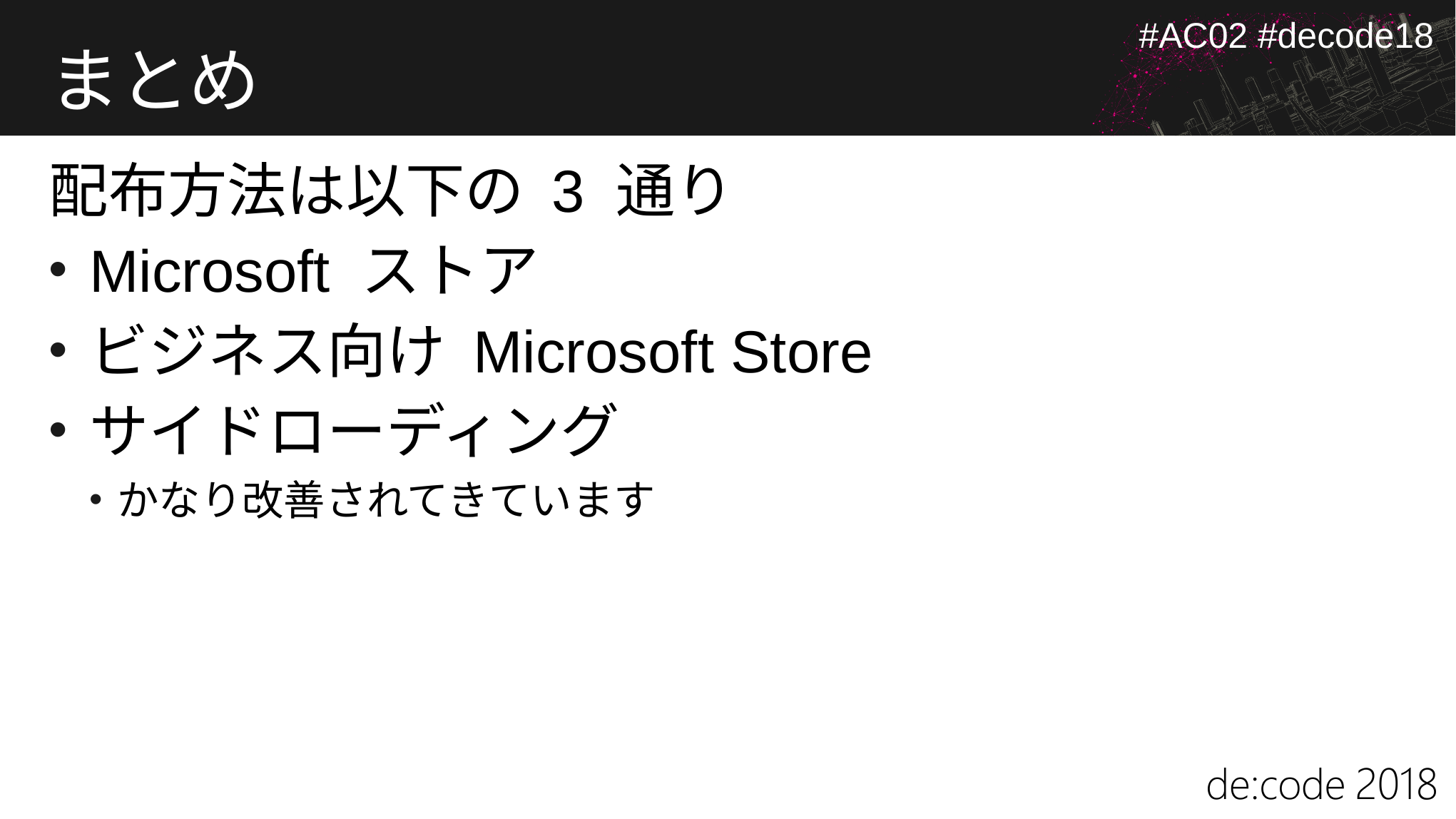

# まとめ
配布方法は以下の 3 通り
Microsoft ストア
ビジネス向け Microsoft Store
サイドローディング
かなり改善されてきています